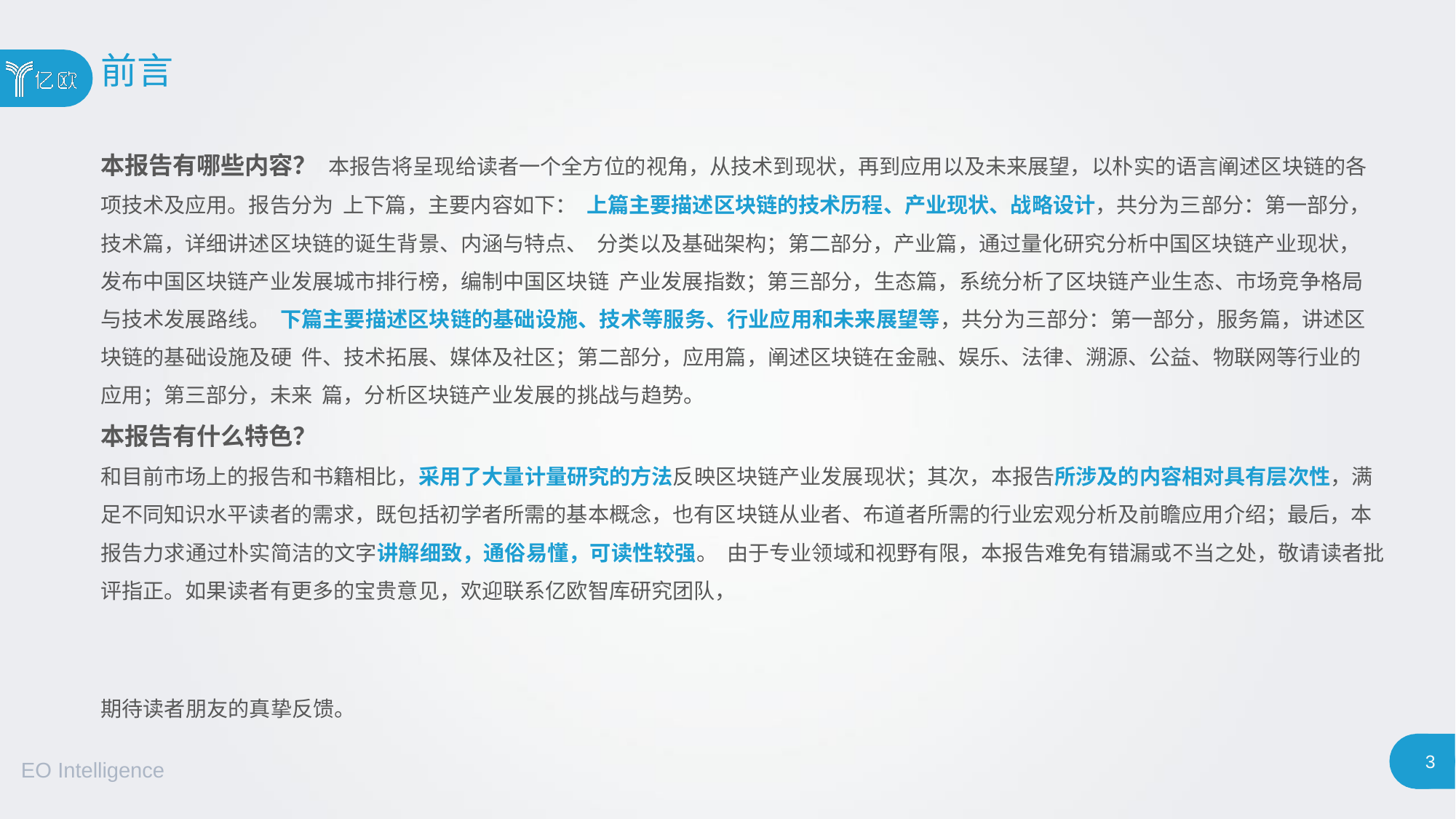

前言

本报告有哪些内容？  本报告将呈现给读者一个全方位的视角，从技术到现状，再到应用以及未来展望，以朴实的语言阐述区块链的各项技术及应用。报告分为  上下篇，主要内容如下：  上篇主要描述区块链的技术历程、产业现状、战略设计，共分为三部分：第一部分，技术篇，详细讲述区块链的诞生背景、内涵与特点、  分类以及基础架构；第二部分，产业篇，通过量化研究分析中国区块链产业现状，发布中国区块链产业发展城市排行榜，编制中国区块链  产业发展指数；第三部分，生态篇，系统分析了区块链产业生态、市场竞争格局与技术发展路线。  下篇主要描述区块链的基础设施、技术等服务、行业应用和未来展望等，共分为三部分：第一部分，服务篇，讲述区块链的基础设施及硬  件、技术拓展、媒体及社区；第二部分，应用篇，阐述区块链在金融、娱乐、法律、溯源、公益、物联网等行业的应用；第三部分，未来  篇，分析区块链产业发展的挑战与趋势。
本报告有什么特色？
和目前市场上的报告和书籍相比，采用了大量计量研究的方法反映区块链产业发展现状；其次，本报告所涉及的内容相对具有层次性，满  足不同知识水平读者的需求，既包括初学者所需的基本概念，也有区块链从业者、布道者所需的行业宏观分析及前瞻应用介绍；最后，本  报告力求通过朴实简洁的文字讲解细致，通俗易懂，可读性较强。  由于专业领域和视野有限，本报告难免有错漏或不当之处，敬请读者批评指正。如果读者有更多的宝贵意见，欢迎联系亿欧智库研究团队，
期待读者朋友的真挚反馈。
3
EO Intelligence